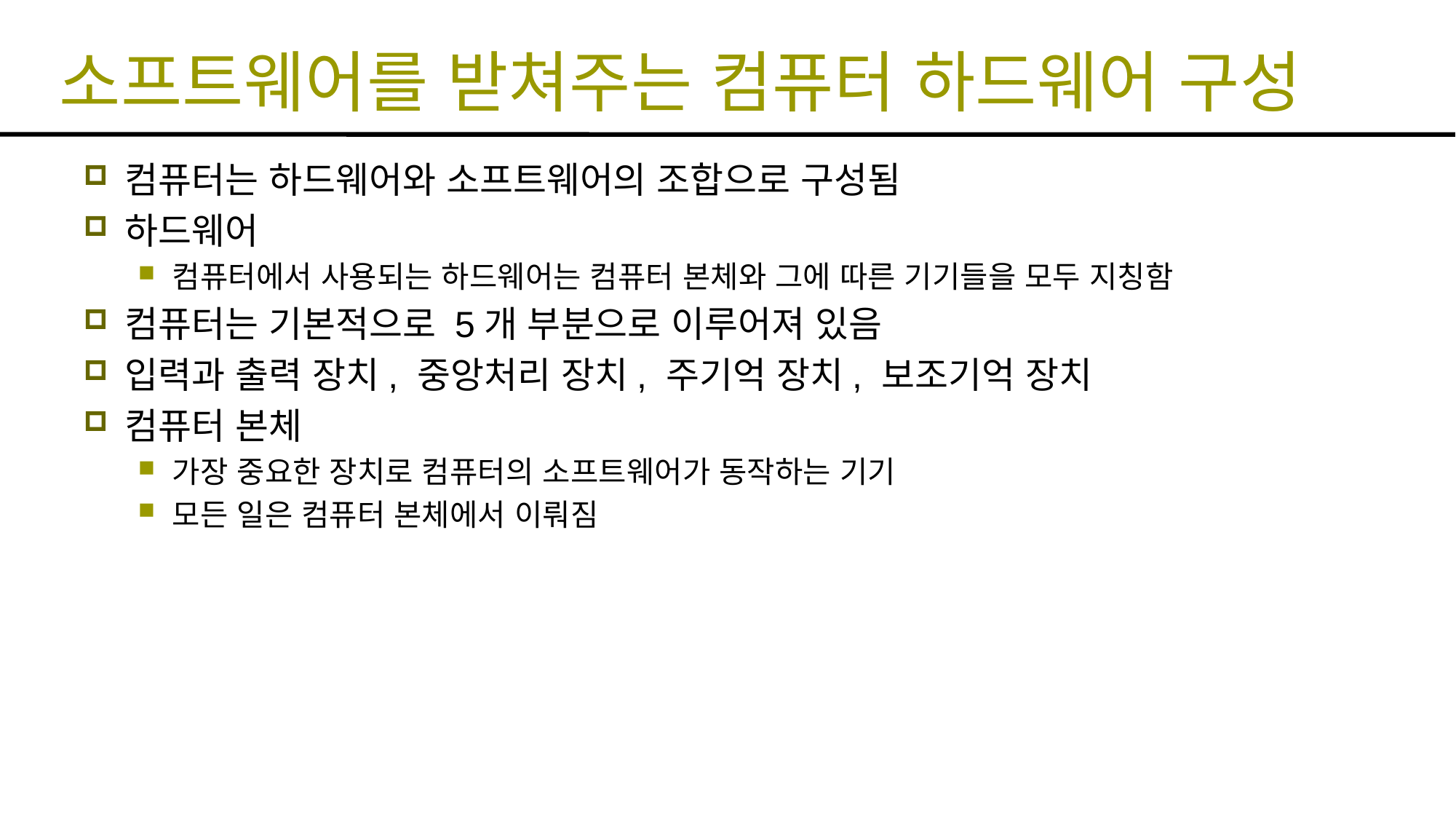

# 소프트웨어를 받쳐주는 컴퓨터 하드웨어 구성
컴퓨터는 하드웨어와 소프트웨어의 조합으로 구성됨
하드웨어
컴퓨터에서 사용되는 하드웨어는 컴퓨터 본체와 그에 따른 기기들을 모두 지칭함
컴퓨터는 기본적으로 5개 부분으로 이루어져 있음
입력과 출력 장치, 중앙처리 장치, 주기억 장치, 보조기억 장치
컴퓨터 본체
가장 중요한 장치로 컴퓨터의 소프트웨어가 동작하는 기기
모든 일은 컴퓨터 본체에서 이뤄짐